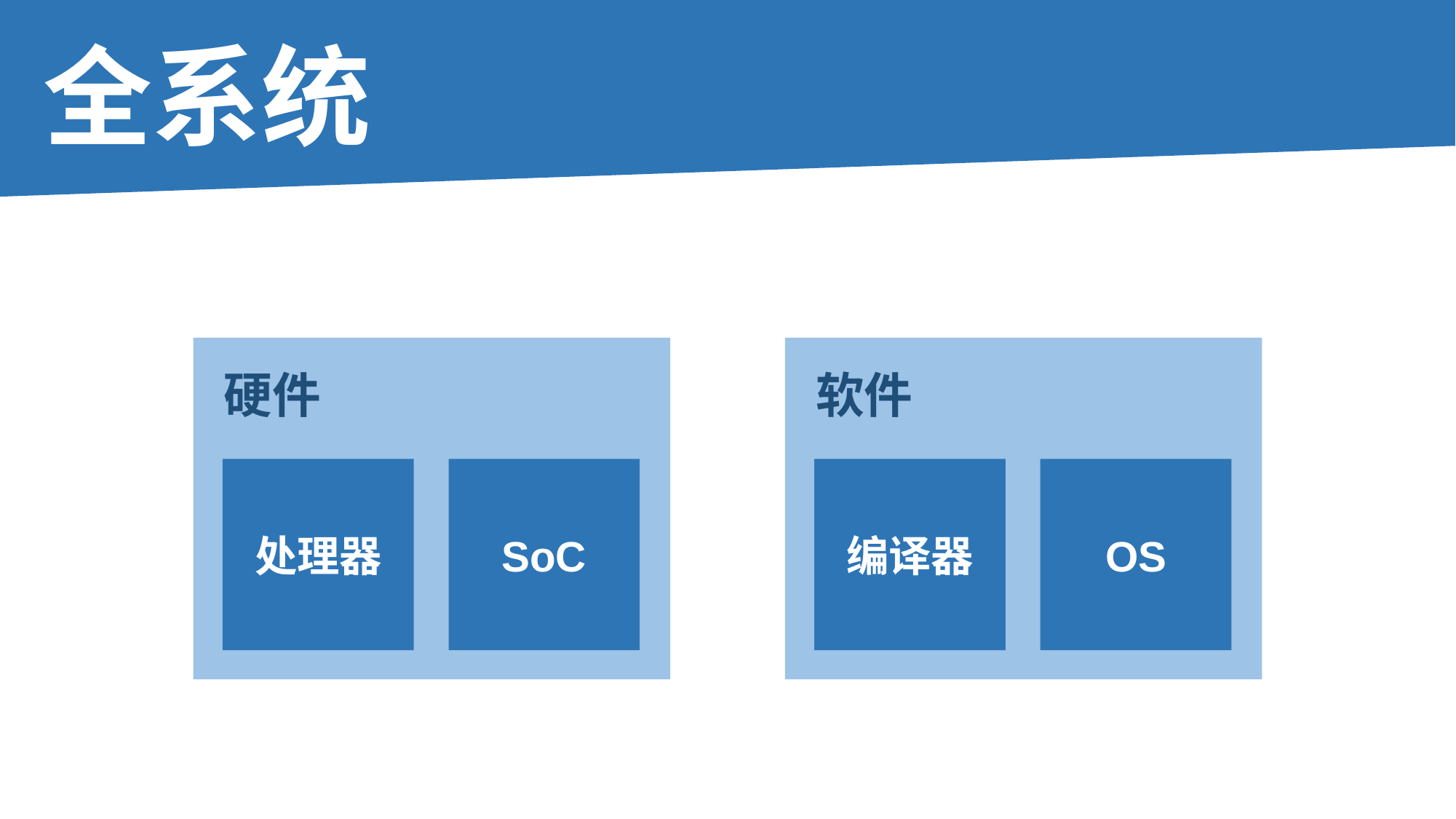

全系统

硬件

软件
处理器
SoC
编译器
OS